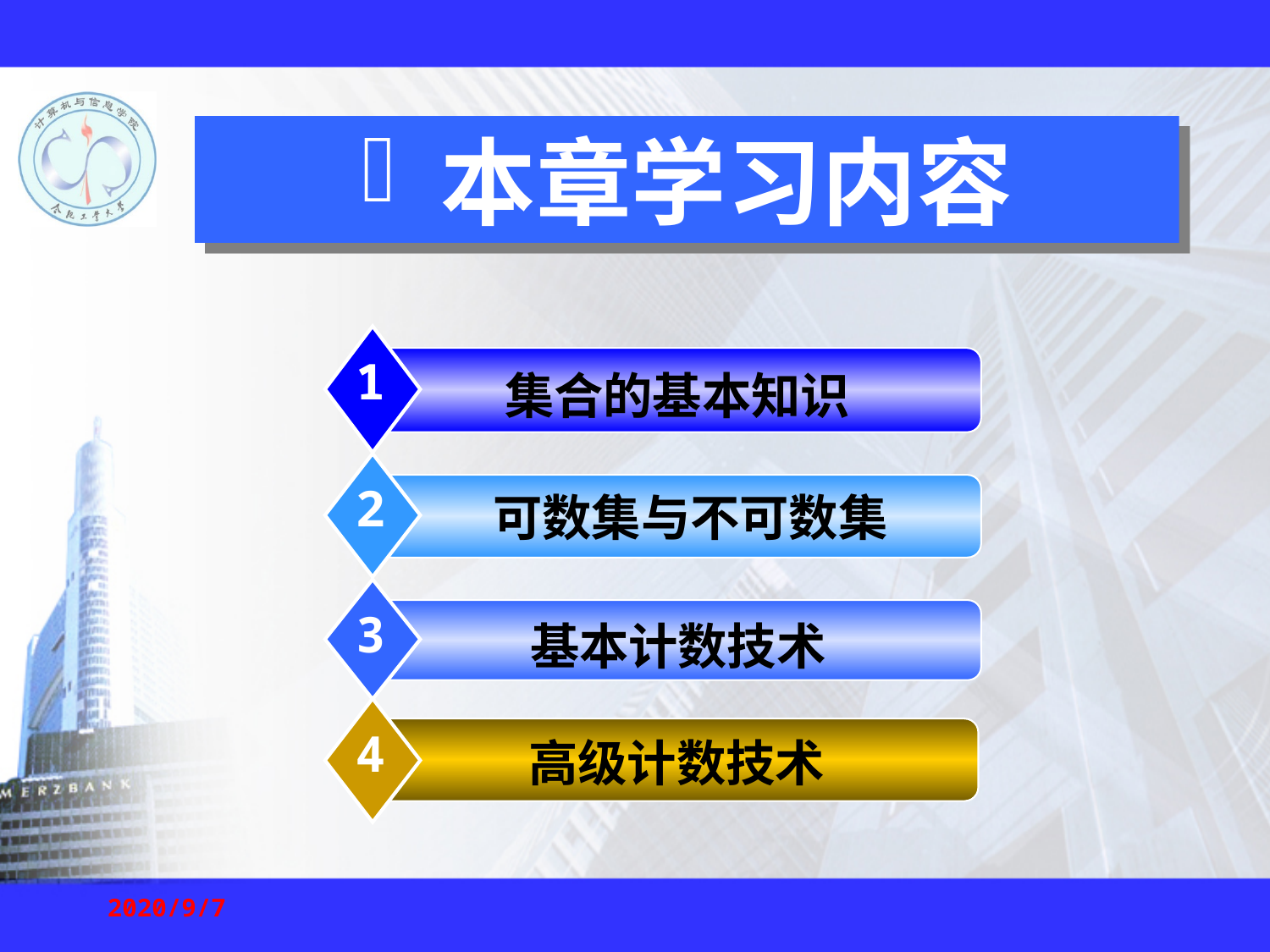

本章学习内容

1

集合的基本知识

2
 可数集与不可数集

3

 基本计数技术

4

  高级计数技术
2020/9/7